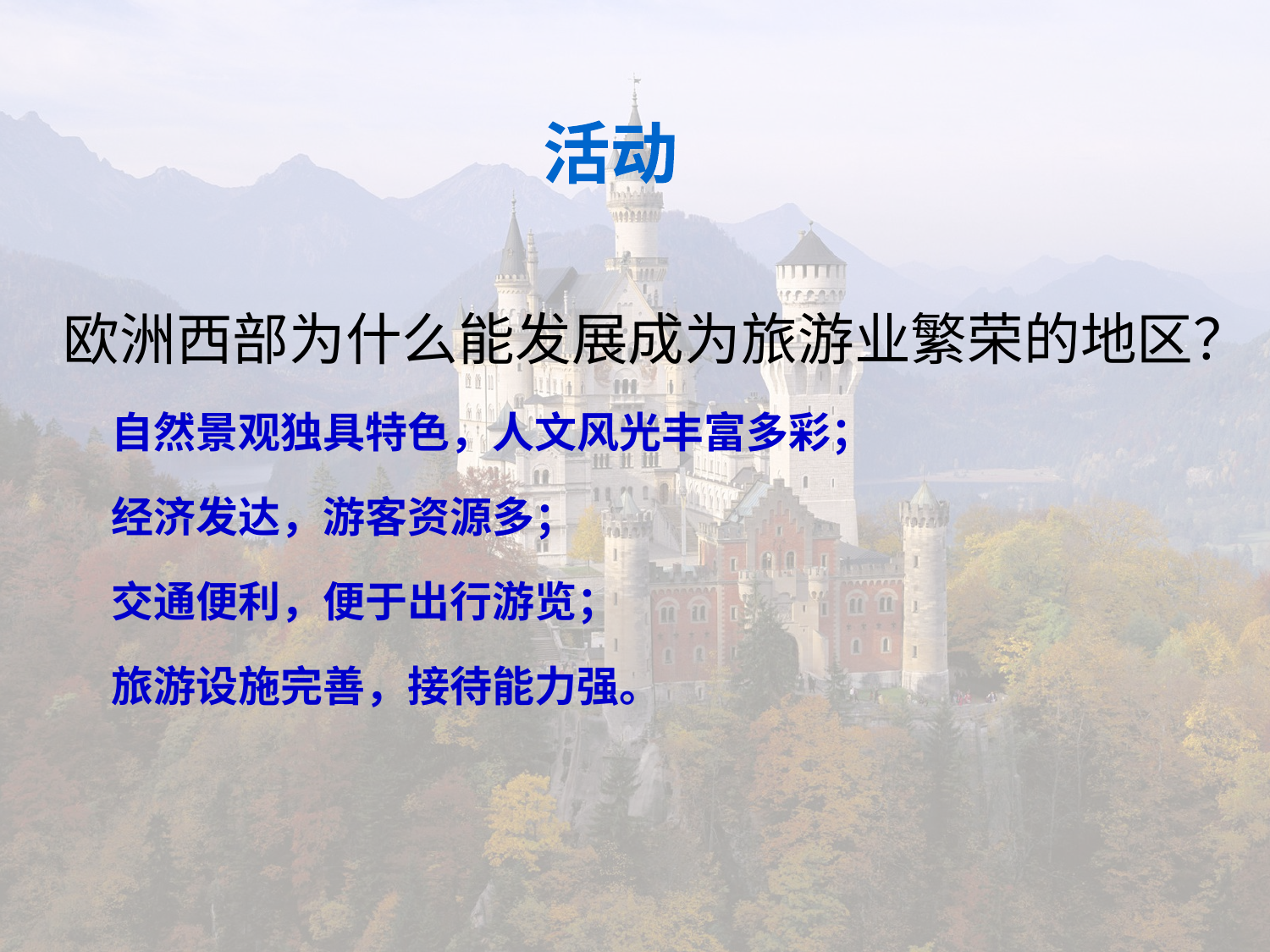

活动
欧洲西部为什么能发展成为旅游业繁荣的地区？
    自然景观独具特色，人文风光丰富多彩；
    经济发达，游客资源多；
    交通便利，便于出行游览；
    旅游设施完善，接待能力强。